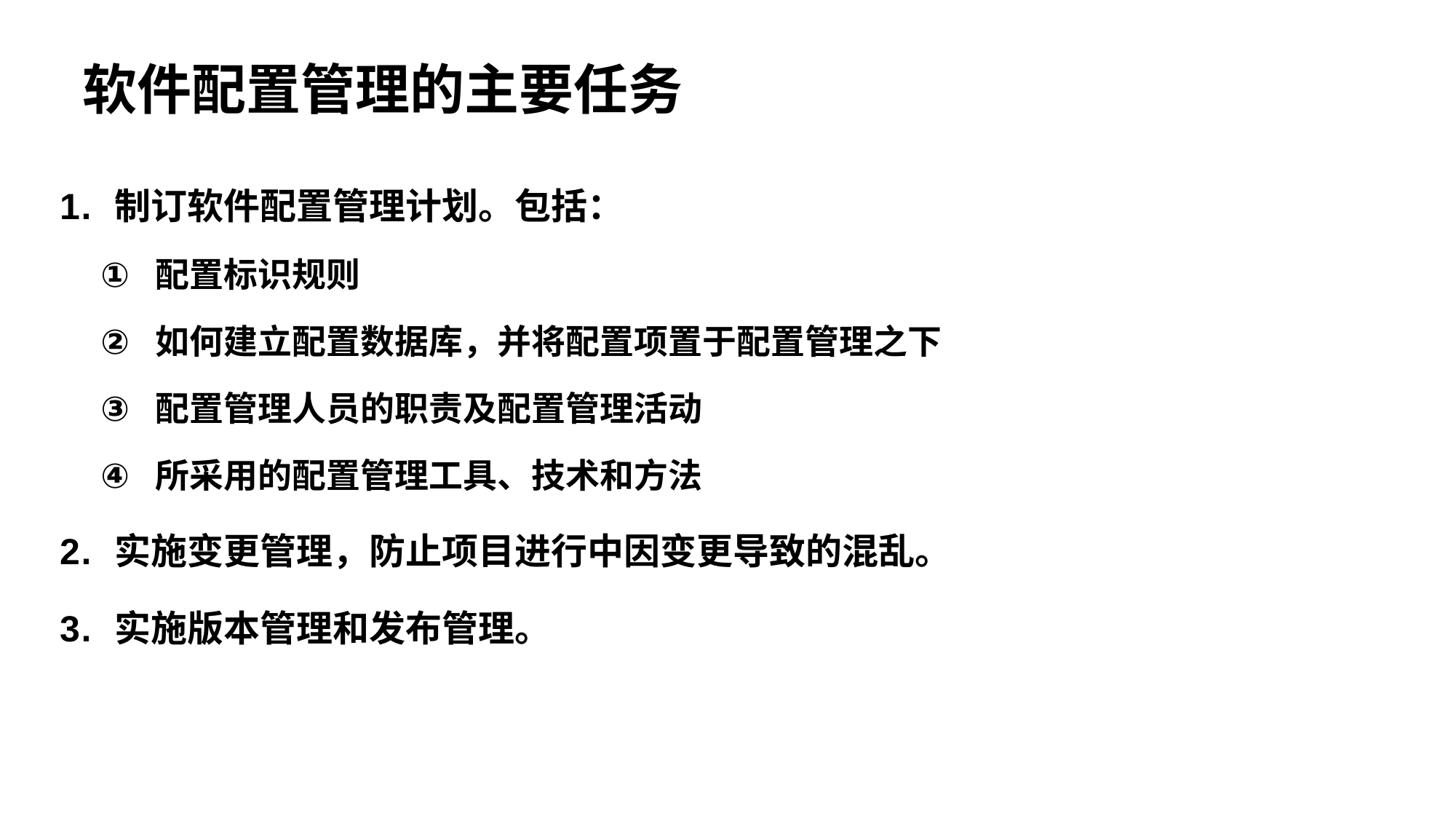

软件配置管理的主要任务
制订软件配置管理计划。包括：
配置标识规则
如何建立配置数据库，并将配置项置于配置管理之下
配置管理人员的职责及配置管理活动
所采用的配置管理工具、技术和方法
实施变更管理，防止项目进行中因变更导致的混乱。
实施版本管理和发布管理。